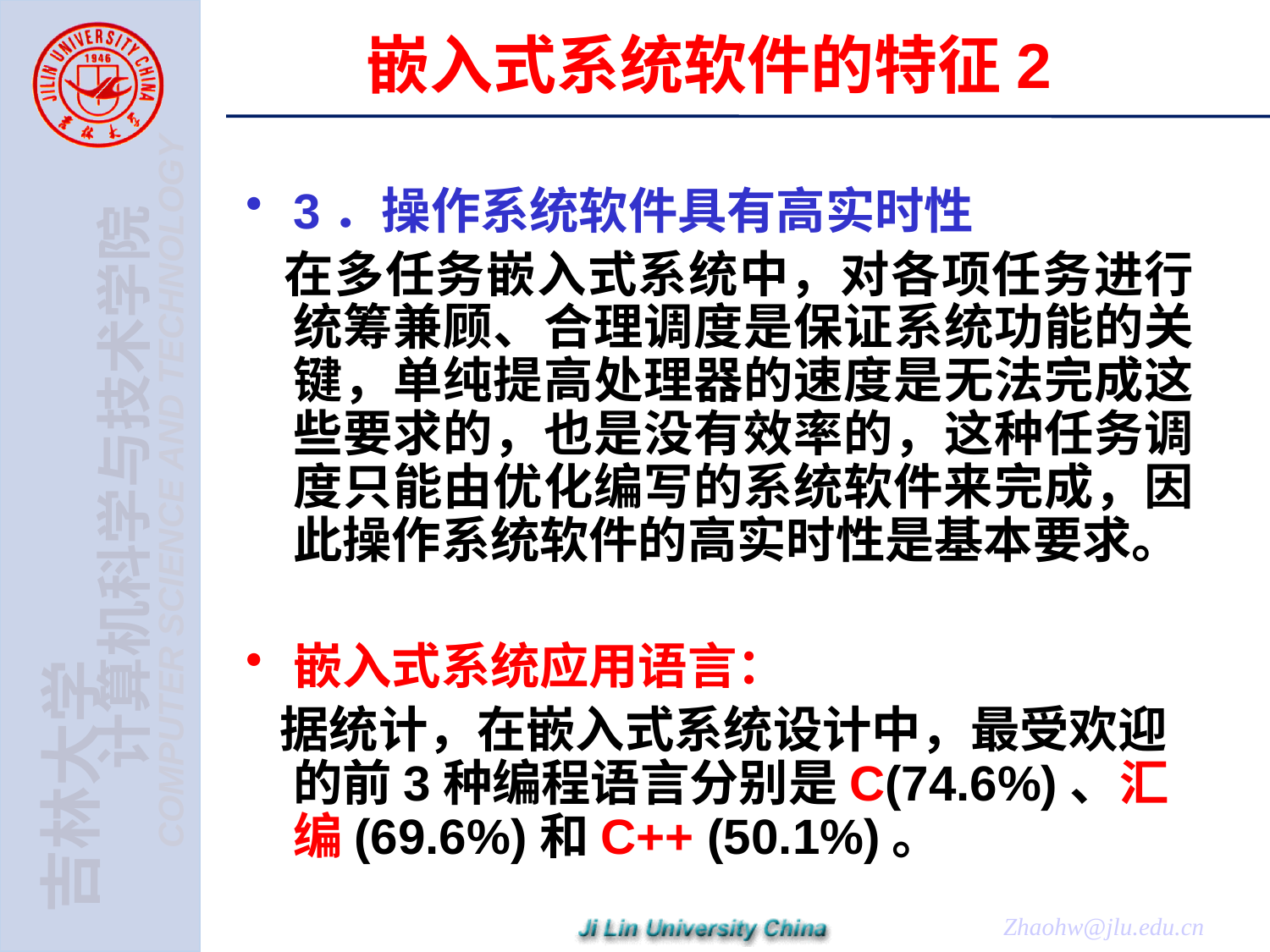

# 嵌入式系统软件的特征2
3．操作系统软件具有高实时性
  在多任务嵌入式系统中，对各项任务进行统筹兼顾、合理调度是保证系统功能的关键，单纯提高处理器的速度是无法完成这些要求的，也是没有效率的，这种任务调度只能由优化编写的系统软件来完成，因此操作系统软件的高实时性是基本要求。

嵌入式系统应用语言：
  据统计，在嵌入式系统设计中，最受欢迎的前3种编程语言分别是C(74.6%)、汇编(69.6%)和C++ (50.1%)。